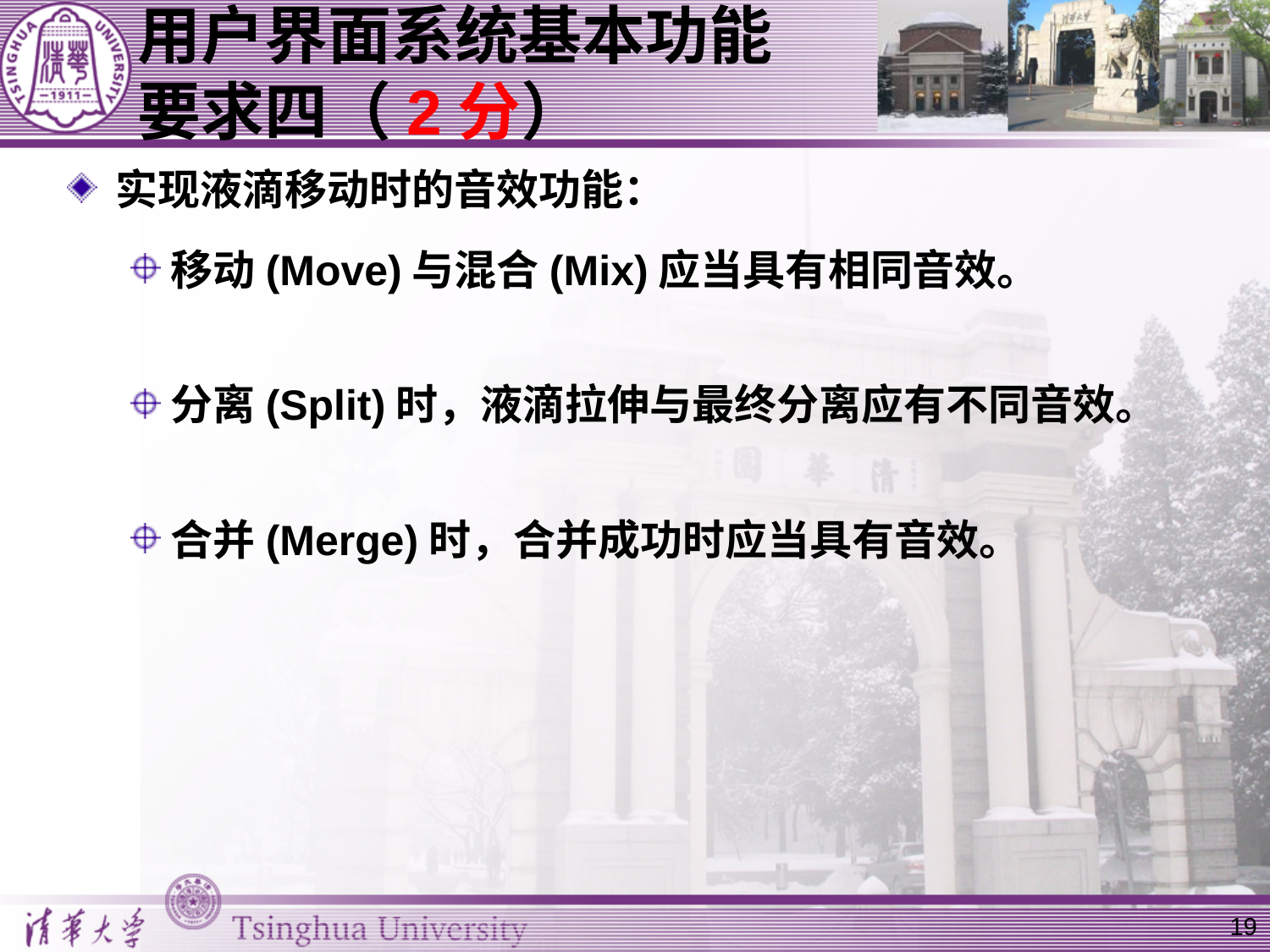

# 用户界面系统基本功能要求四（2分）
实现液滴移动时的音效功能：
移动(Move)与混合(Mix)应当具有相同音效。

分离(Split)时，液滴拉伸与最终分离应有不同音效。

合并(Merge)时，合并成功时应当具有音效。

19